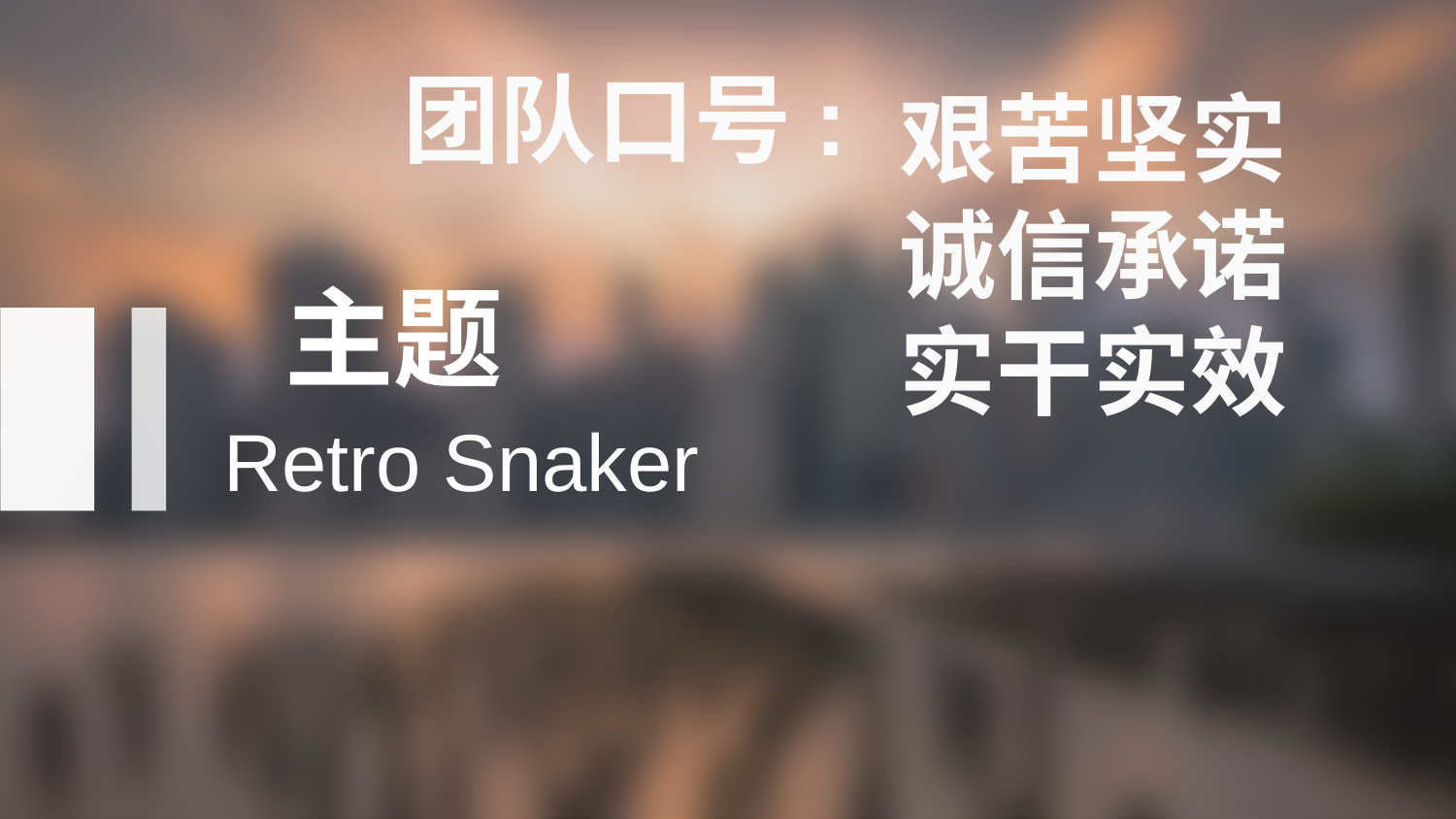

团队口号:
艰苦坚实
诚信承诺
实干实效
主题

Retro Snaker